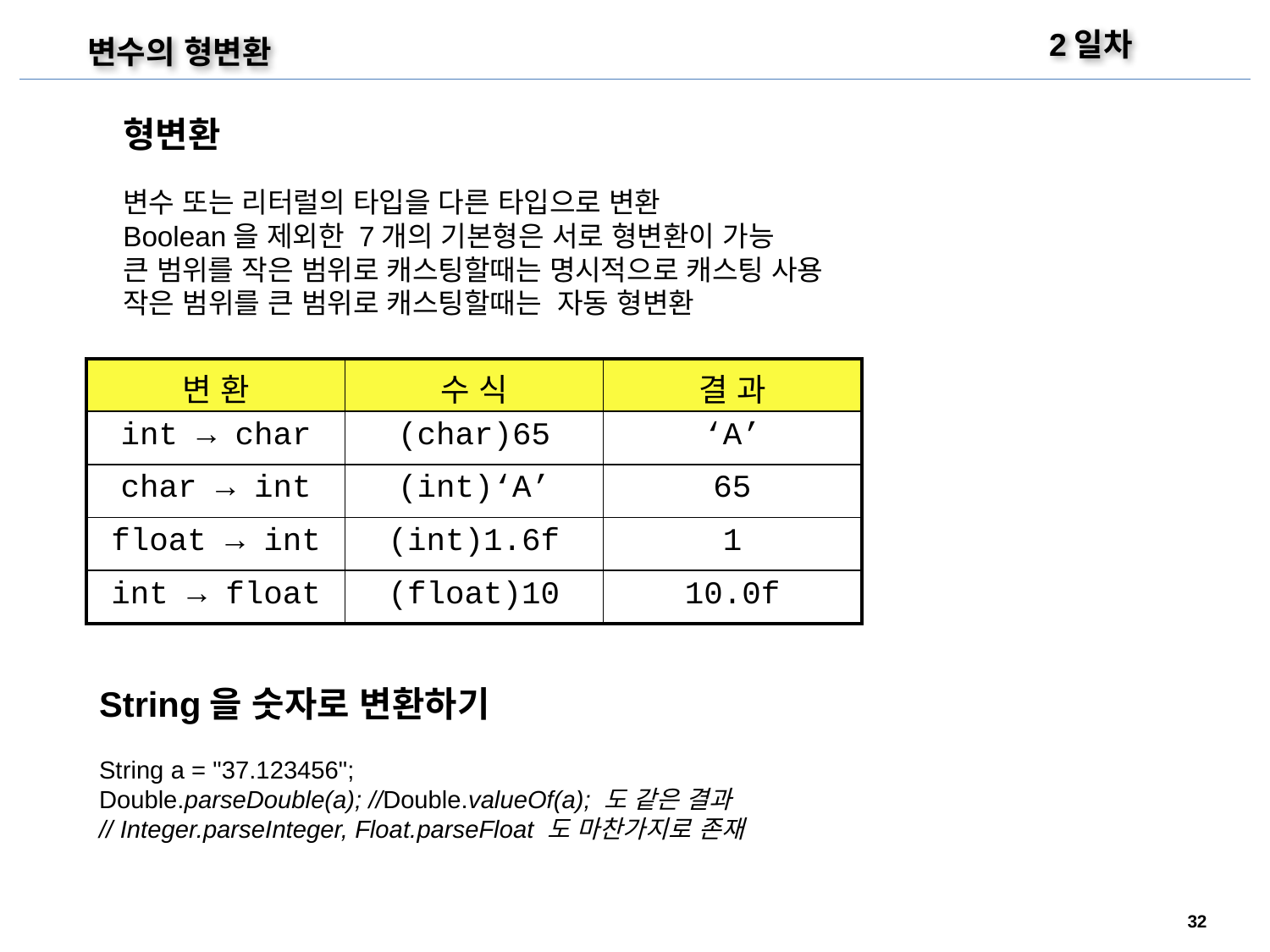

2일차
변수의 형변환
형변환

변수 또는 리터럴의 타입을 다른 타입으로 변환
Boolean을 제외한 7개의 기본형은 서로 형변환이 가능
큰 범위를 작은 범위로 캐스팅할때는 명시적으로 캐스팅 사용
작은 범위를 큰 범위로 캐스팅할때는  자동 형변환

| 변 환 | 수 식 | 결 과 |
| --- | --- | --- |
| int → char | (char)65 | ‘A’ |
| char → int | (int)‘A’ | 65 |
| float → int | (int)1.6f | 1 |
| int → float | (float)10 | 10.0f |
String을 숫자로 변환하기

String a = "37.123456";
Double.parseDouble(a); //Double.valueOf(a); 도 같은 결과
// Integer.parseInteger, Float.parseFloat 도 마찬가지로 존재